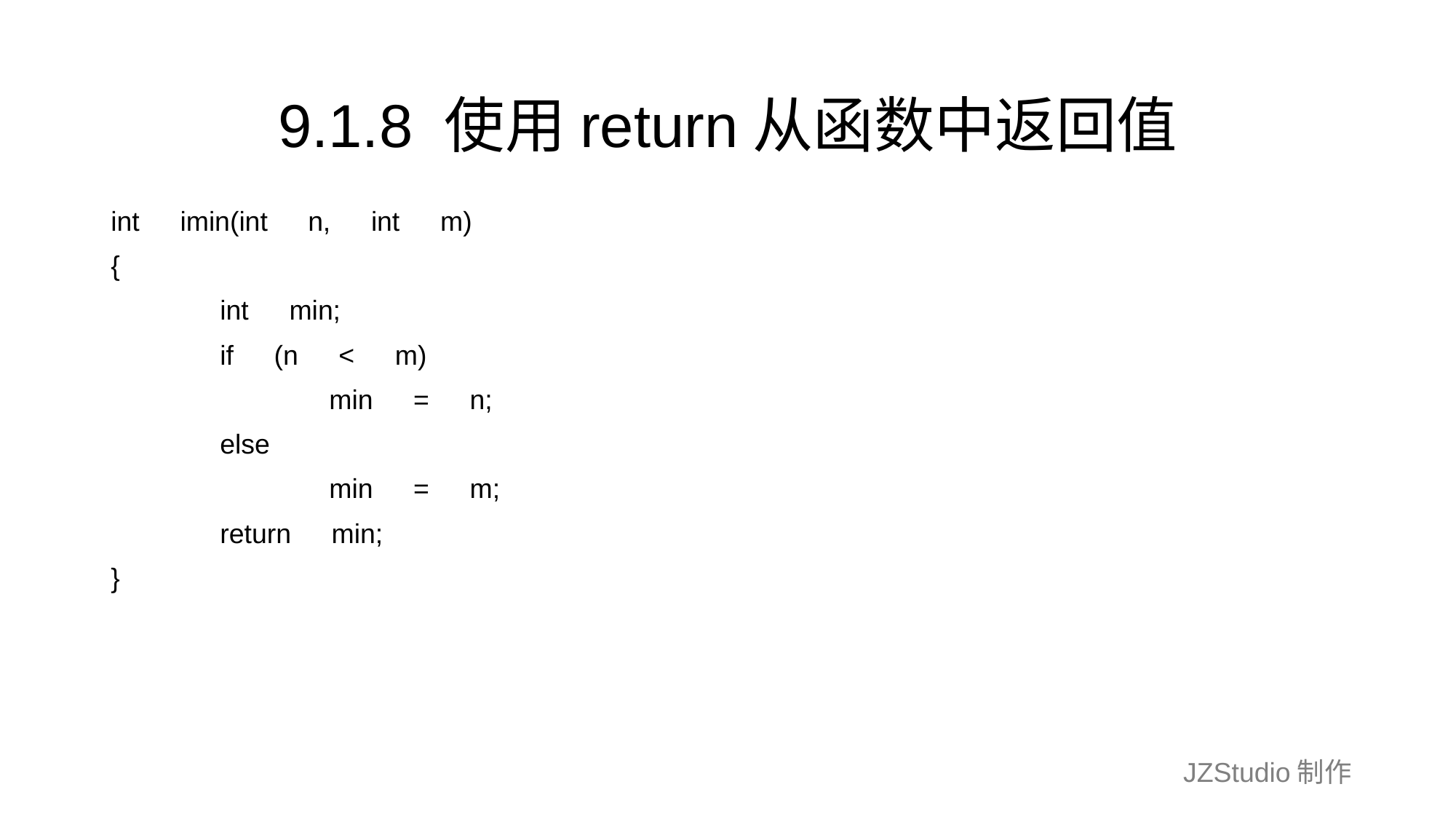

# 9.1.8 使用return从函数中返回值
int　imin(int　n,　int　m)
{
	int　min;
	if　(n　<　m)
		min　=　n;
	else
		min　=　m;
	return　min;
}